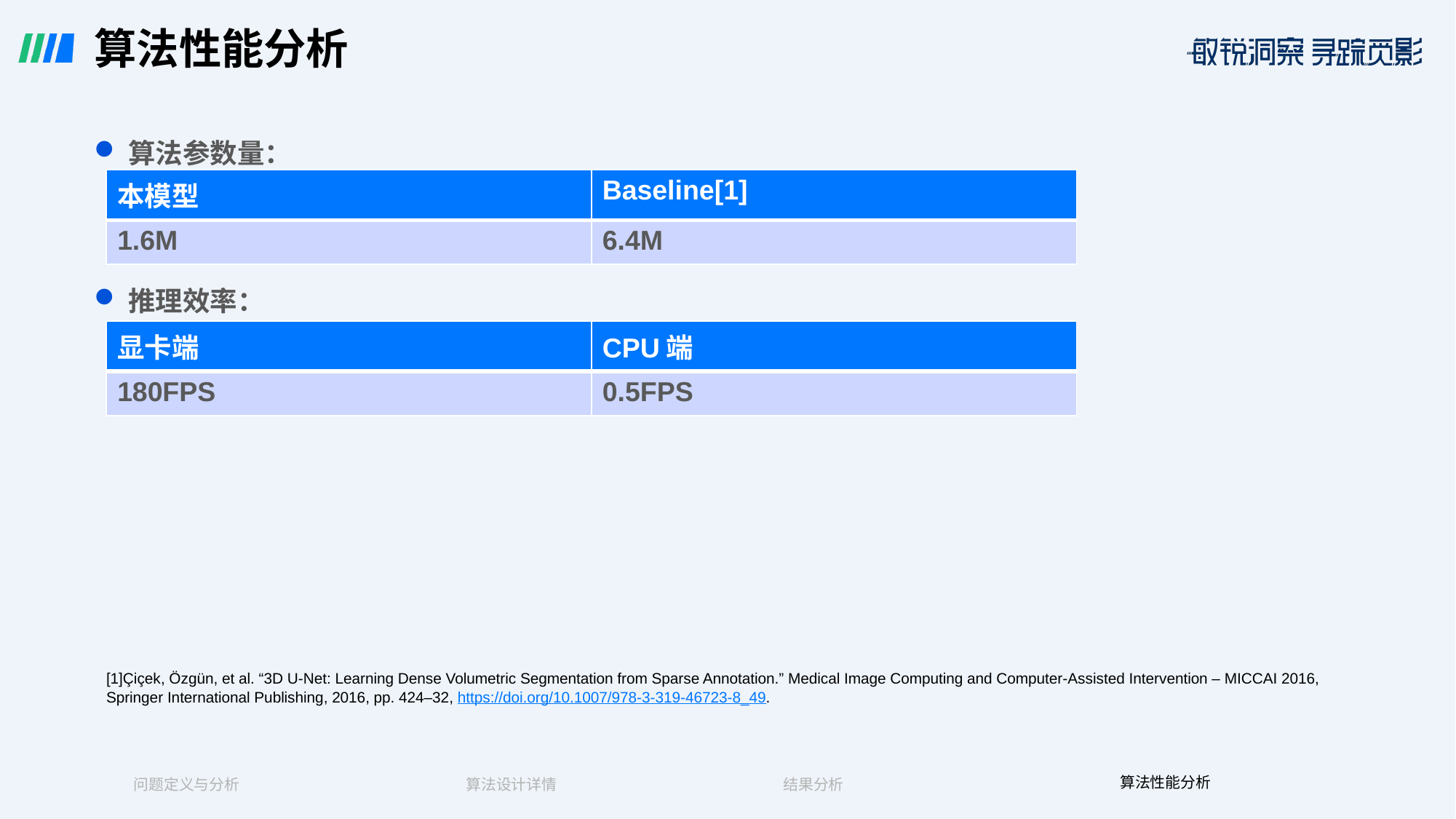

# 算法性能分析
算法参数量：

推理效率：
| 本模型 | Baseline[1] |
| --- | --- |
| 1.6M | 6.4M |
| 显卡端 | CPU端 |
| --- | --- |
| 180FPS | 0.5FPS |
[1]Çiçek, Özgün, et al. “3D U-Net: Learning Dense Volumetric Segmentation from Sparse Annotation.” Medical Image Computing and Computer-Assisted Intervention – MICCAI 2016, Springer International Publishing, 2016, pp. 424–32, https://doi.org/10.1007/978-3-319-46723-8_49.

算法性能分析
结果分析
问题定义与分析
算法设计详情